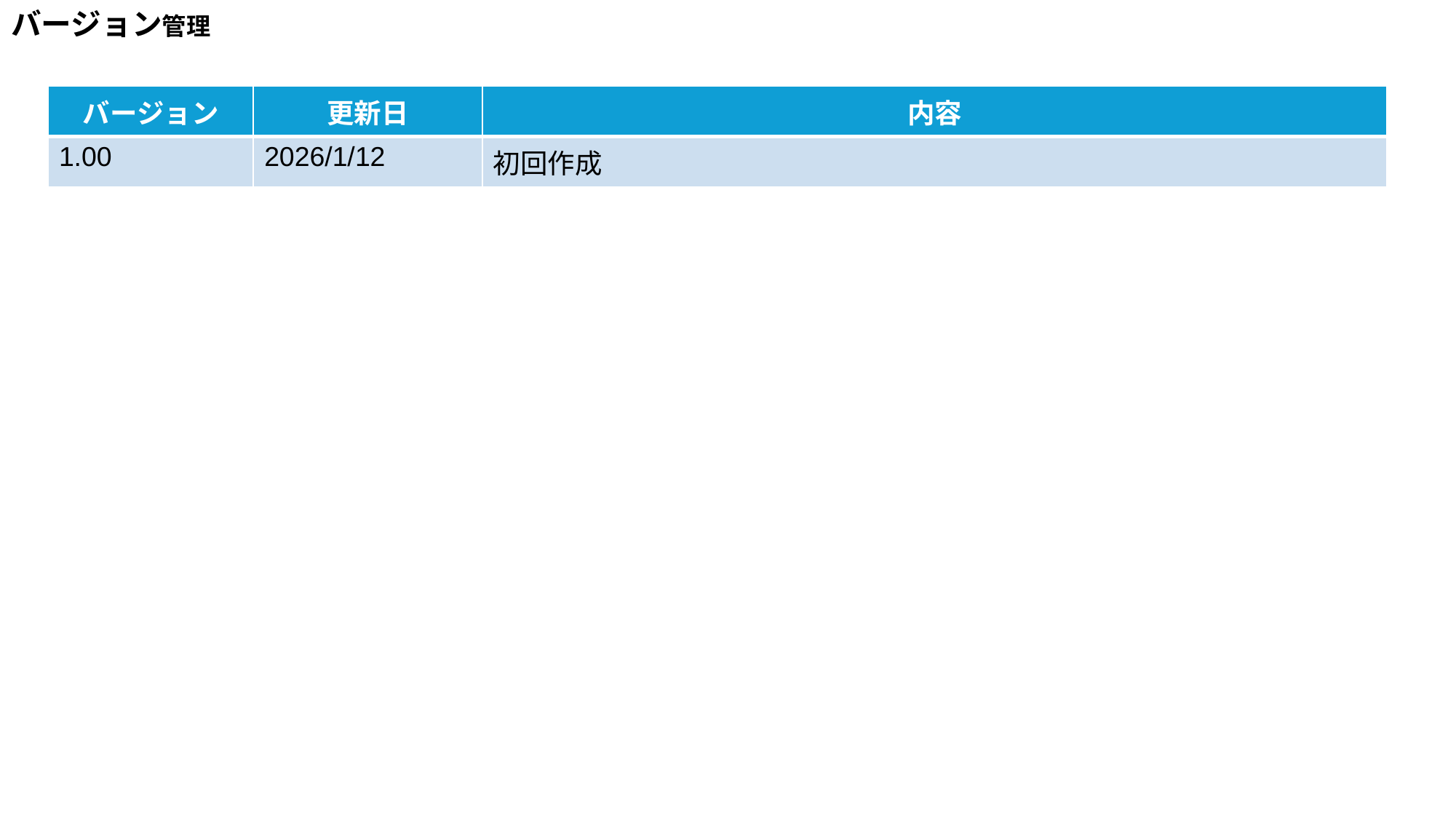

# バージョン管理
| バージョン | 更新日 | 内容 |
| --- | --- | --- |
| 1.00 | 2026/1/12 | 初回作成 |